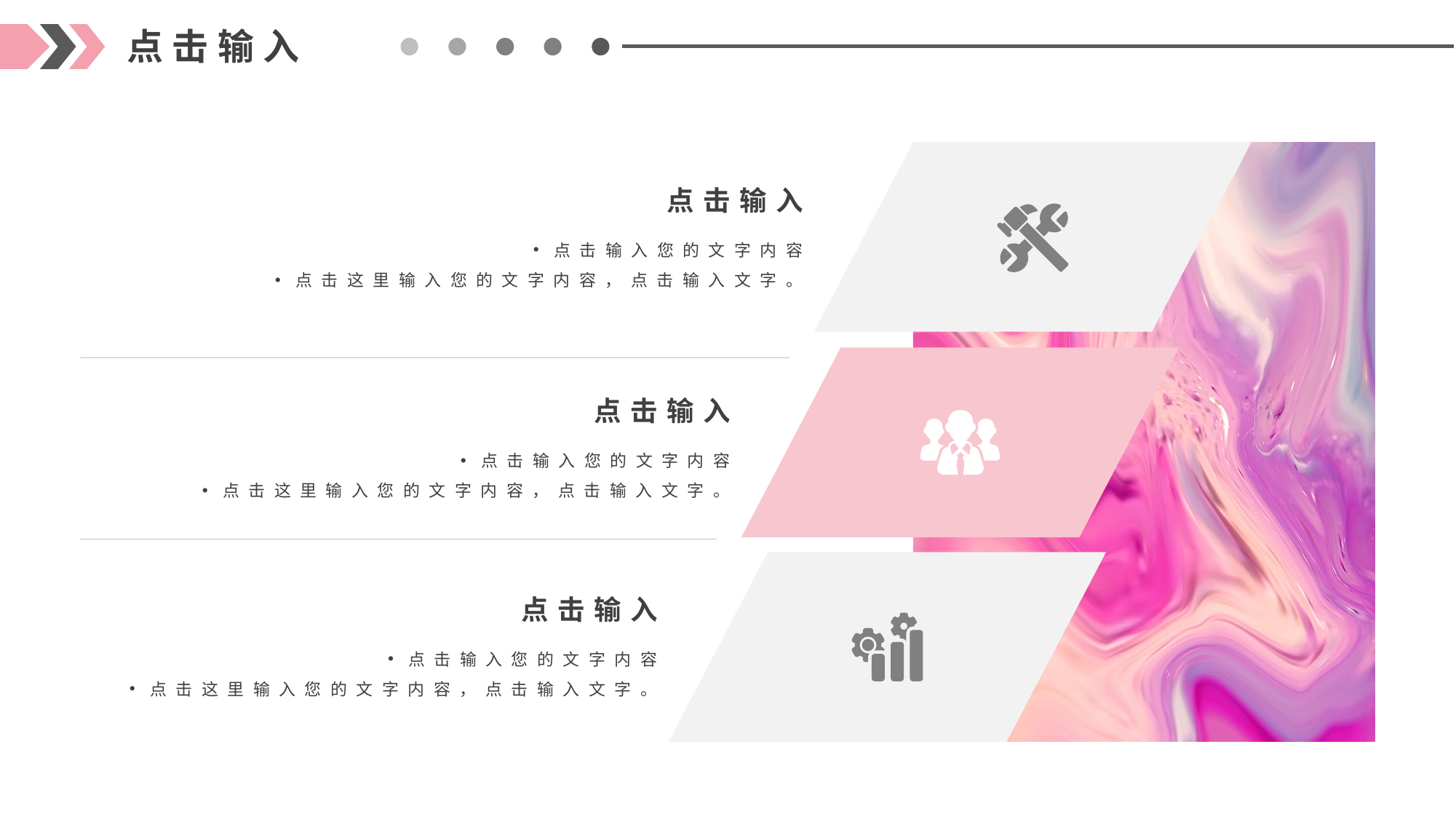

点击输入

点击输入
点击输入您的文字内容
点击这里输入您的文字内容，点击输入文字。

点击输入
点击输入您的文字内容
点击这里输入您的文字内容，点击输入文字。

点击输入
点击输入您的文字内容
点击这里输入您的文字内容，点击输入文字。